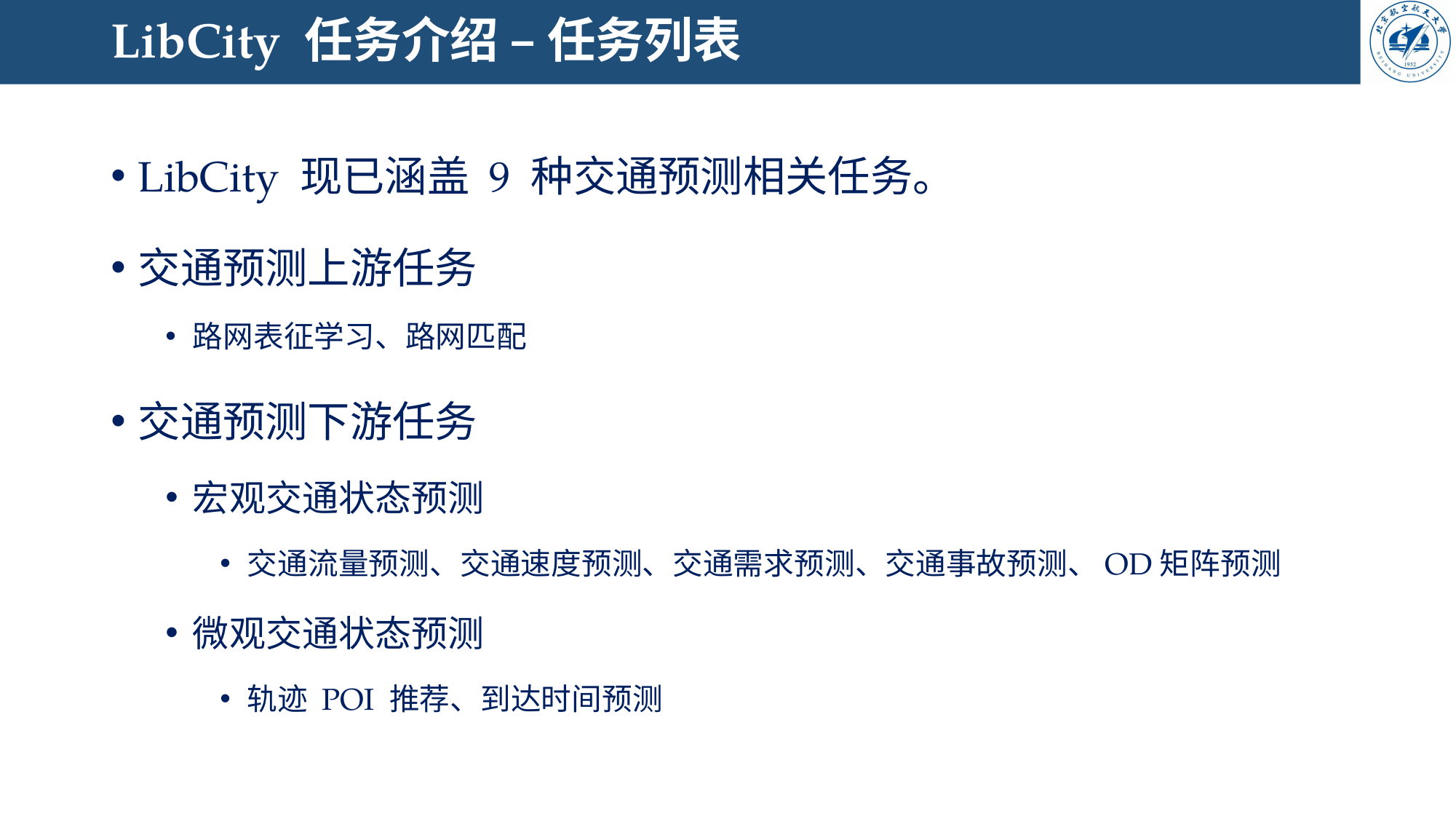

# LibCity 任务介绍 – 任务列表
LibCity 现已涵盖 9 种交通预测相关任务。
交通预测上游任务
路网表征学习、路网匹配
交通预测下游任务
宏观交通状态预测
交通流量预测、交通速度预测、交通需求预测、交通事故预测、OD矩阵预测
微观交通状态预测
轨迹 POI 推荐、到达时间预测